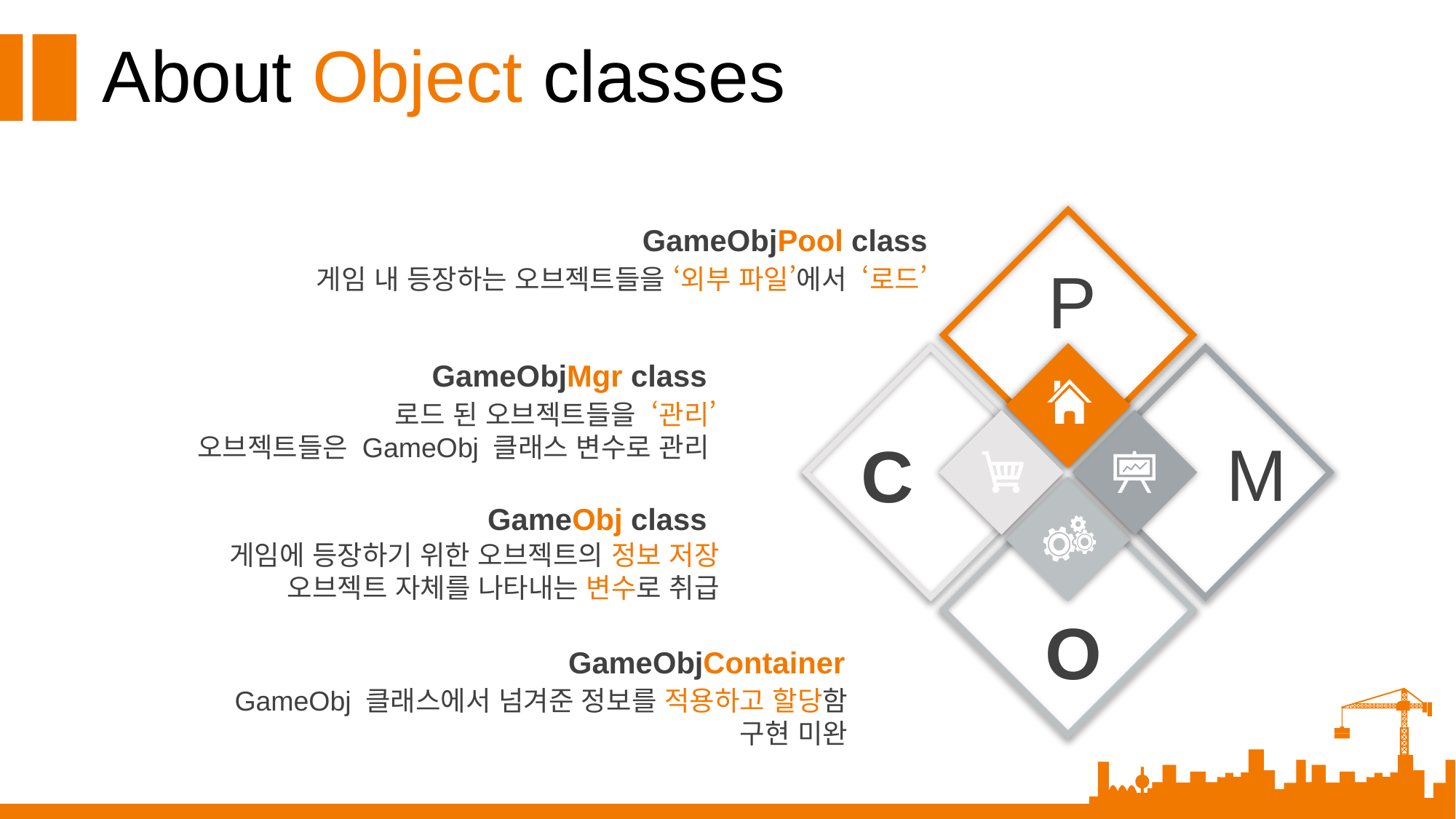

About Object classes
GameObjPool class
게임 내 등장하는 오브젝트들을 ‘외부 파일’에서  ‘로드’

P

M
C

O
GameObjMgr class

로드 된 오브젝트들을  ‘관리’
오브젝트들은 GameObj 클래스 변수로 관리

GameObj class

게임에 등장하기 위한 오브젝트의 정보 저장
오브젝트 자체를 나타내는 변수로 취급
GameObjContainer
GameObj 클래스에서 넘겨준 정보를 적용하고 할당함
구현 미완